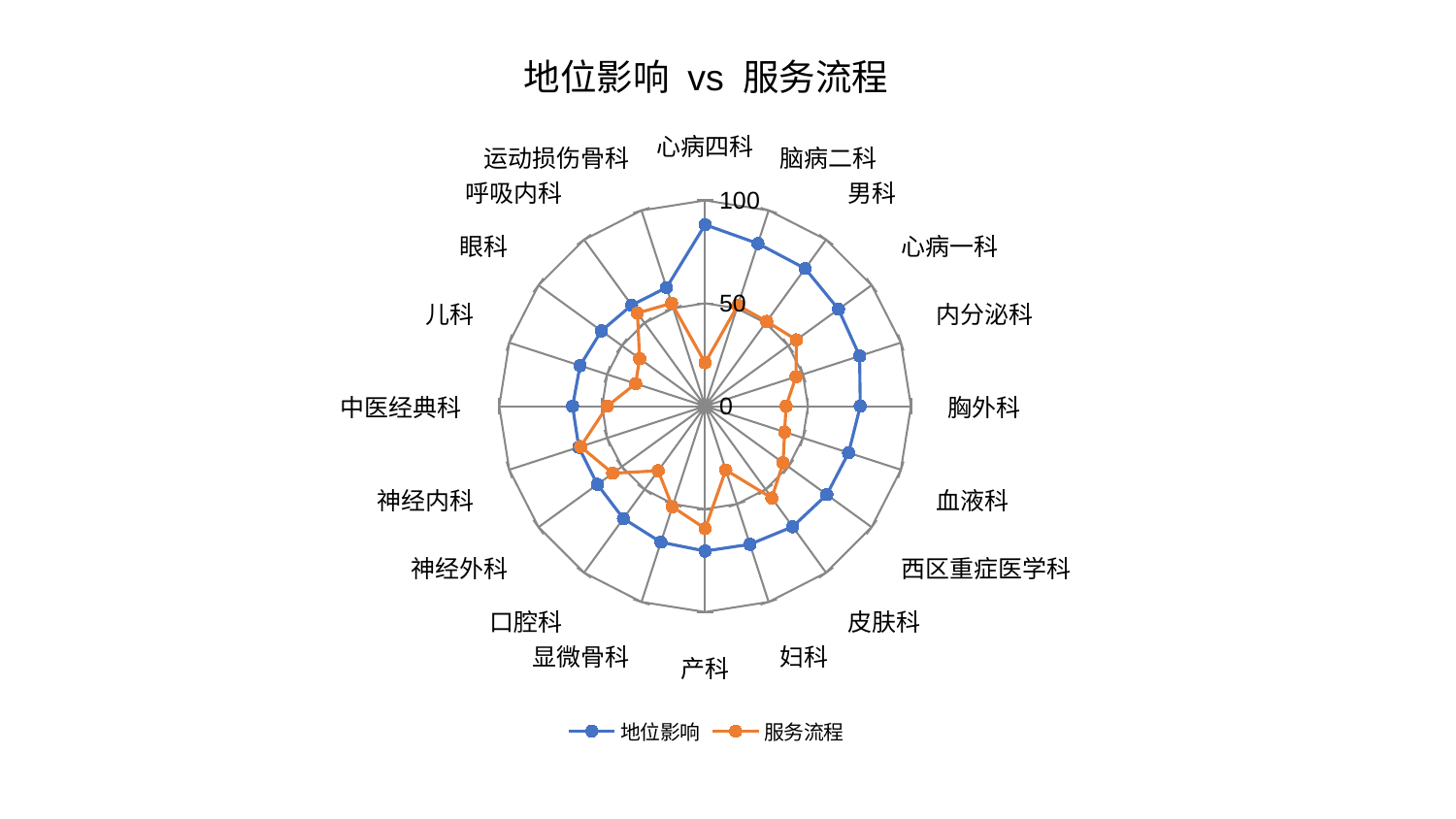

### Chart: 地位影响 vs 服务流程

| Category | 地位影响 | 服务流程 |
|---|---|---|
| 心病四科 | 88.16893135734323 | 21.100748206569236 |
| 脑病二科 | 83.09876777430446 | 51.57125132398625 |
| 男科 | 82.69154261295058 | 50.91769679527236 |
| 心病一科 | 80.121541494692 | 54.82147751103957 |
| 内分泌科 | 78.93632230109223 | 46.44446982790351 |
| 胸外科 | 75.36326327219119 | 39.36379035955072 |
| 血液科 | 73.30108650352695 | 40.64875657008115 |
| 西区重症医学科 | 73.1184313698493 | 46.84576952978023 |
| 皮肤科 | 72.38361422199817 | 55.17423220020694 |
| 妇科 | 70.57518122168437 | 32.61843241130894 |
| 产科 | 70.39604983380335 | 59.477913954152015 |
| 显微骨科 | 69.47061884236743 | 51.399615284820044 |
| 口腔科 | 67.50523488721305 | 38.779206573539575 |
| 神经外科 | 64.66461815265895 | 55.47046806816588 |
| 神经内科 | 64.50176740668175 | 63.56355022602148 |
| 中医经典科 | 64.35879471999772 | 47.51242374395102 |
| 儿科 | 63.85599234232848 | 35.465529310771345 |
| 眼科 | 62.24997901669644 | 39.309742280345645 |
| 呼吸内科 | 60.67274514797297 | 55.91426322802941 |
| 运动损伤骨科 | 60.6152167532743 | 52.62235942865524 |
103